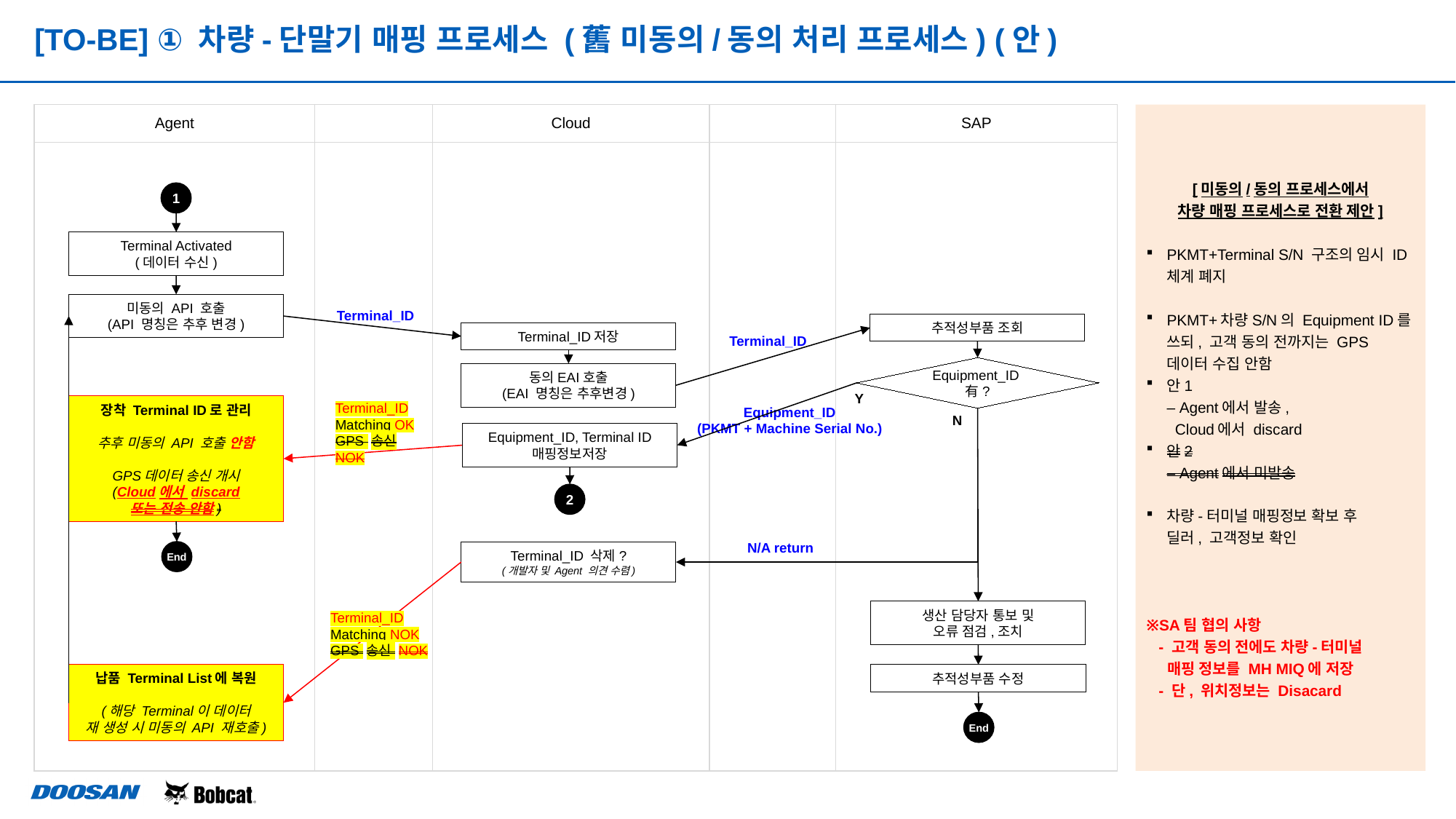

[TO-BE] ① 차량-단말기 매핑 프로세스 (舊 미동의/동의 처리 프로세스) (안)
| Agent |  | Cloud |  | SAP |
| --- | --- | --- | --- | --- |
|  |  |  |  |  |
[미동의/동의 프로세스에서
차량 매핑 프로세스로 전환 제안]

PKMT+Terminal S/N 구조의 임시 ID체계 폐지

PKMT+차량S/N의 Equipment ID를 쓰되, 고객 동의 전까지는 GPS 데이터 수집 안함
안1
– Agent에서 발송,
  Cloud에서 discard
안2
– Agent에서 미발송

차량-터미널 매핑정보 확보 후
딜러, 고객정보 확인

※SA팀 협의 사항
   - 고객 동의 전에도 차량-터미널
     매핑 정보를 MH MIQ에 저장
   - 단, 위치정보는 Disacard
1
Terminal Activated
(데이터 수신)
미동의 API 호출
(API 명칭은 추후 변경)
Terminal_ID
추적성부품 조회
Terminal_ID저장
Terminal_ID
Equipment_ID
有?
동의EAI호출
(EAI 명칭은 추후변경)
Y
Terminal_ID
Matching OK
GPS 송신 NOK
장착 Terminal ID로 관리
추후 미동의 API 호출 안함
GPS데이터 송신 개시
(Cloud에서 discard
또는 전송 안함)
Equipment_ID
(PKMT + Machine Serial No.)
N
Equipment_ID, Terminal ID
매핑정보저장
2
N/A return
End
Terminal_ID 삭제?
(개발자 및 Agent 의견 수렴)
생산 담당자 통보 및
오류 점검,조치
Terminal_ID
Matching NOK
GPS 송신 NOK
납품 Terminal List에 복원
(해당 Terminal이 데이터
재 생성 시 미동의 API 재호출)
추적성부품 수정
End